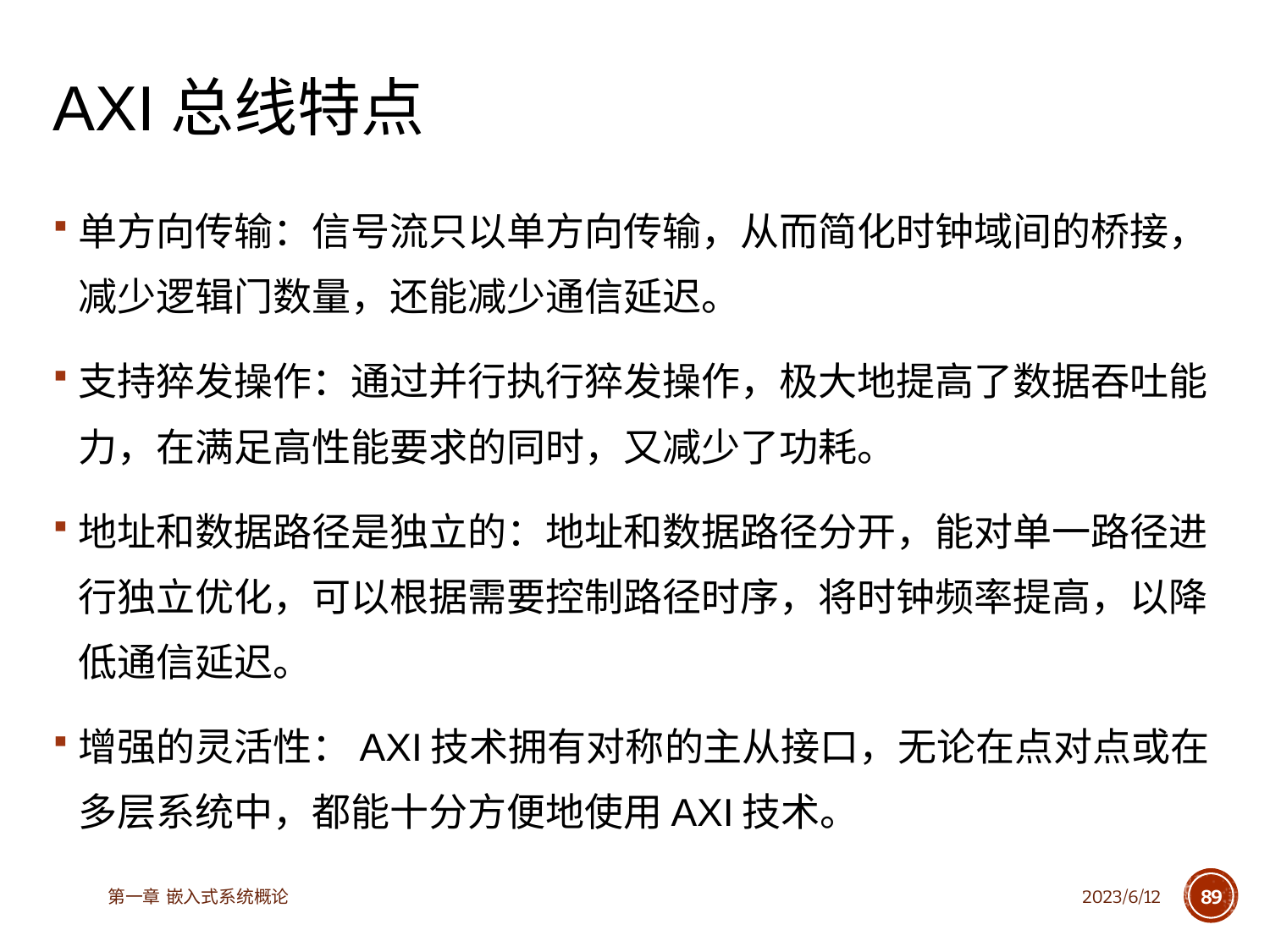

# AXI总线特点
单方向传输：信号流只以单方向传输，从而简化时钟域间的桥接，减少逻辑门数量，还能减少通信延迟。
支持猝发操作：通过并行执行猝发操作，极大地提高了数据吞吐能力，在满足高性能要求的同时，又减少了功耗。
地址和数据路径是独立的：地址和数据路径分开，能对单一路径进行独立优化，可以根据需要控制路径时序，将时钟频率提高，以降低通信延迟。
增强的灵活性：AXI技术拥有对称的主从接口，无论在点对点或在多层系统中，都能十分方便地使用AXI技术。
第一章 嵌入式系统概论
2023/6/12
89